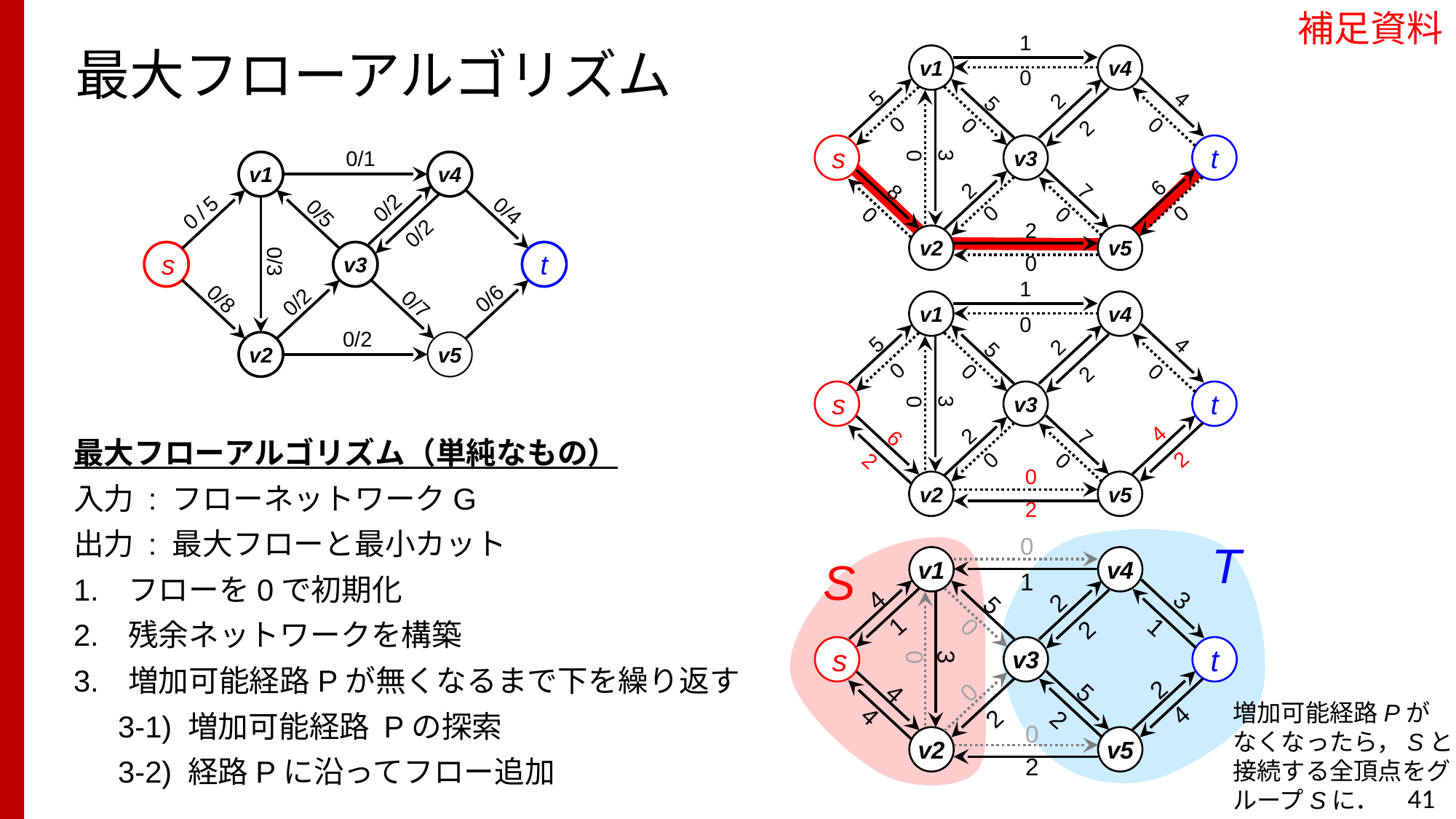

補足資料
1
v1
v4
0
5
4
2
5
0
0
0
2
s
v3
t
0
3
6
2
7
8
0
0
0
0
2
v2
v5
0
# 最大フローアルゴリズム
0/1
v1
v4
0/2
0/4
0 / 5
0/5
0/2
s
v3
t
0/3
0/6
0/8
0/2
0/7
0/2
v2
v5

1
v1
v4
0
5
4
2
5
0
0
0
2
s
v3
t
0
3
4
2
7
6
2
0
2
0
0
v2
v5
2
最大フローアルゴリズム（単純なもの）
入力 : フローネットワークG
出力 : 最大フローと最小カット
フローを0で初期化
残余ネットワークを構築
増加可能経路Pが無くなるまで下を繰り返す
　 3-1) 増加可能経路 Pの探索
　 3-2) 経路Pに沿ってフロー追加

T

S
0
v1
v4
1
4
3
2
5
1
1
0
2
s
v3
t
0
3
2
0
5
4
4
4
2
2
0
v2
v5
2
増加可能経路Pが
なくなったら，Sと接続する全頂点をグループSに．
41
※ 増加可能経路 Pの探索を効率化するのがポイント
　様々なアルゴリズム（経路検索法）が提案されている